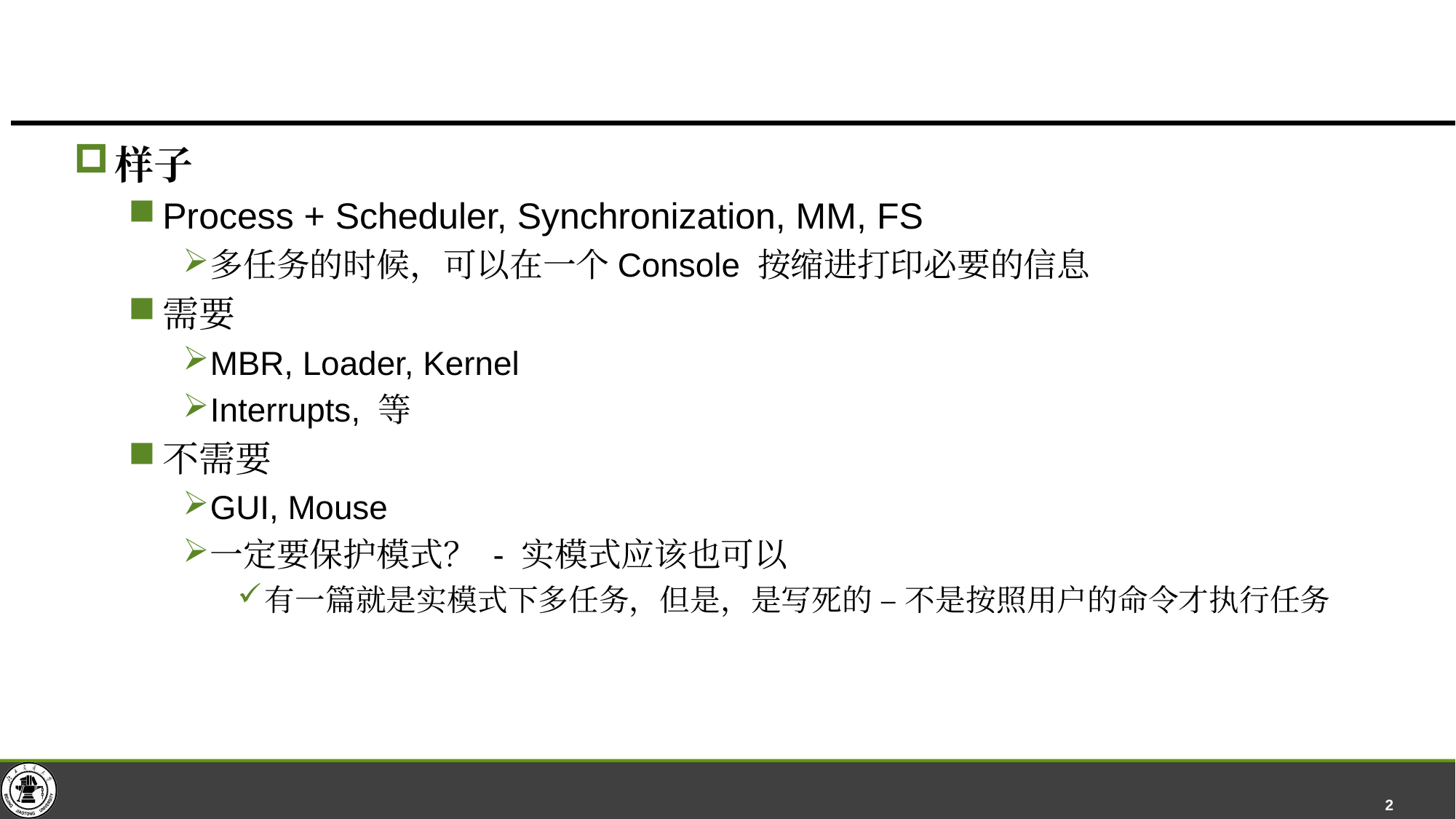

#
样子
Process + Scheduler, Synchronization, MM, FS
多任务的时候，可以在一个Console 按缩进打印必要的信息
需要
MBR, Loader, Kernel
Interrupts, 等
不需要
GUI, Mouse
一定要保护模式？ - 实模式应该也可以
有一篇就是实模式下多任务，但是，是写死的 – 不是按照用户的命令才执行任务